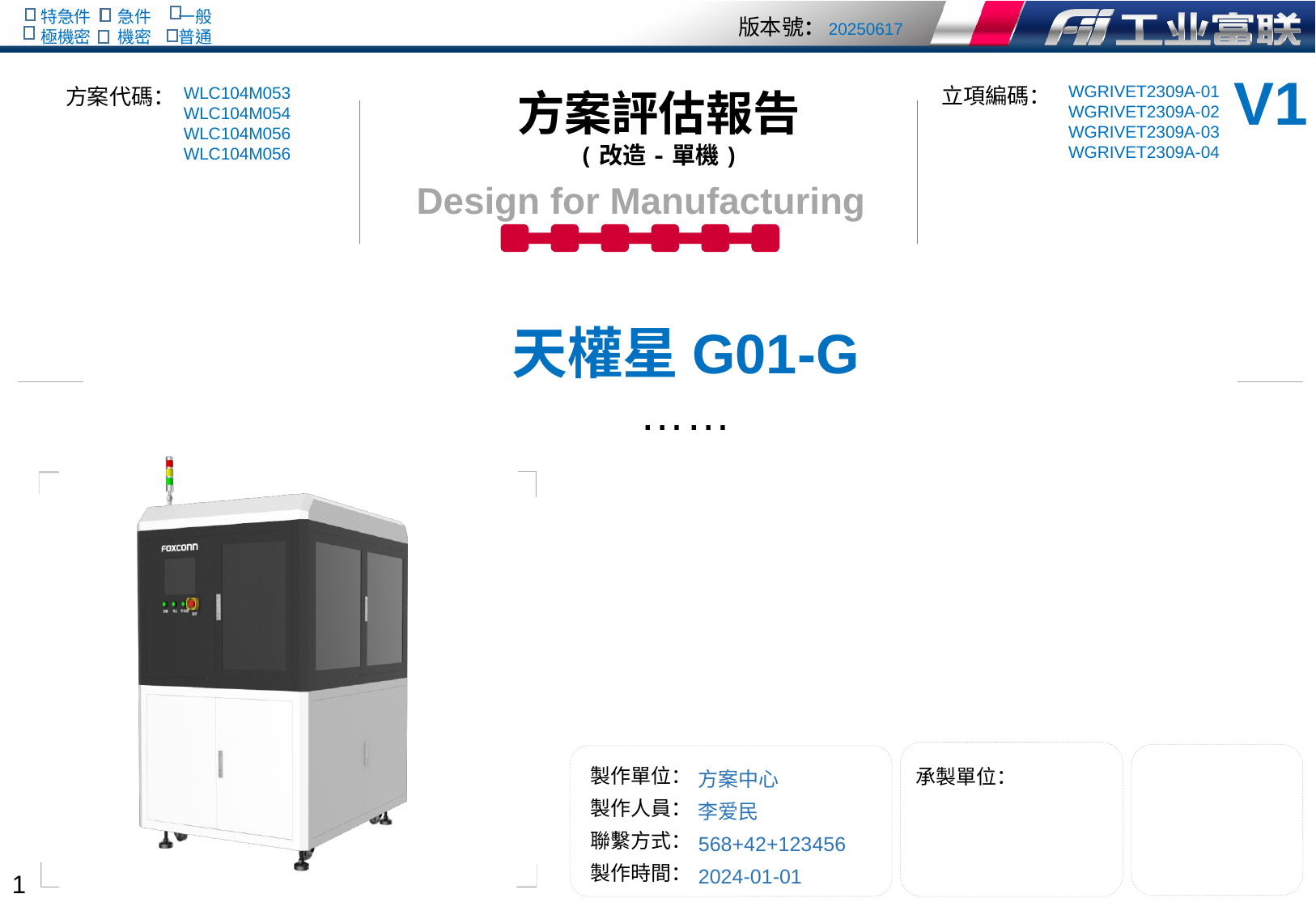

V1
天權星G01-G
……

方案中心
李爱民
568+42+123456
2024-01-01
1